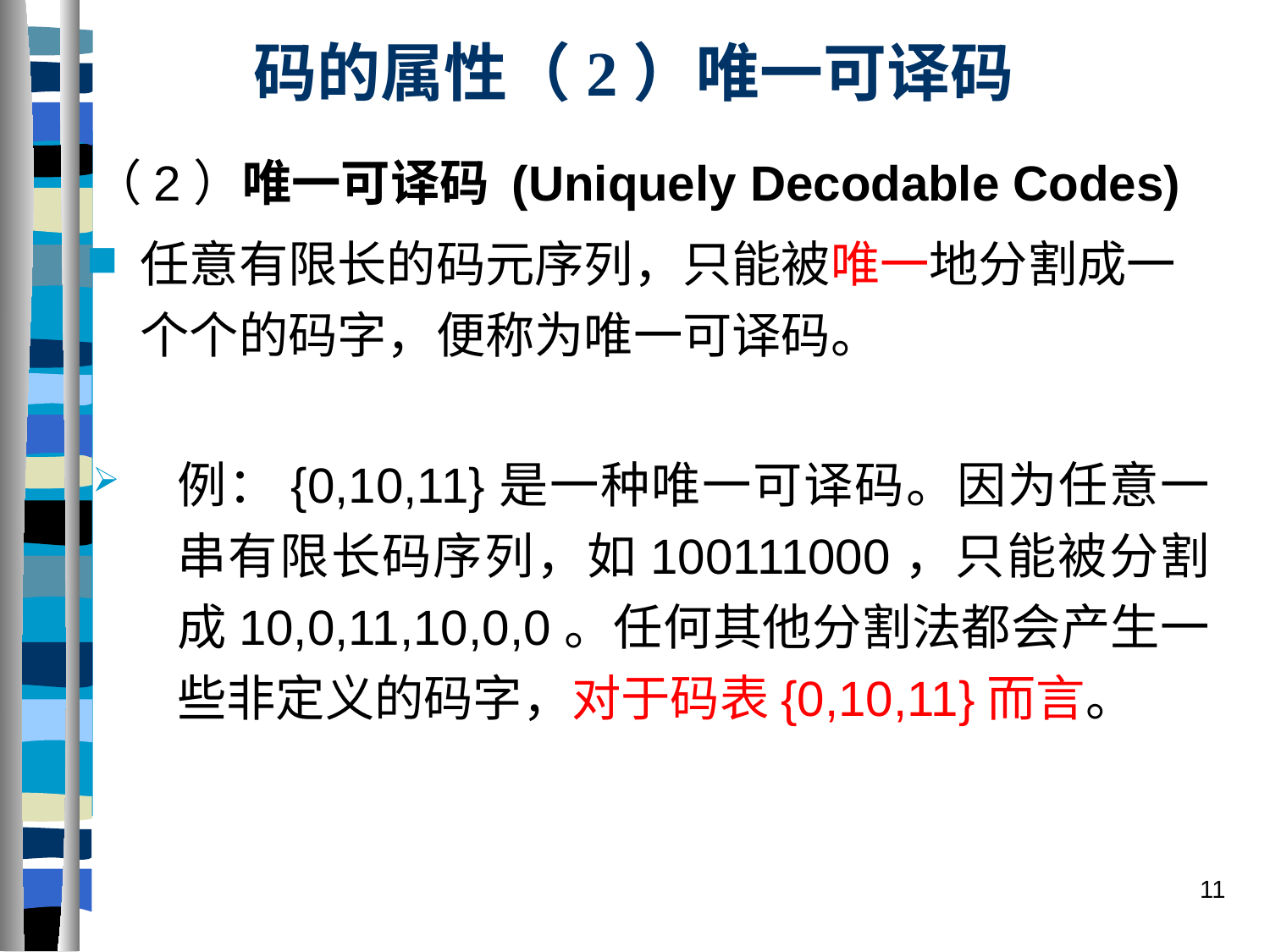

# 码的属性（2）唯一可译码
（2）唯一可译码 (Uniquely Decodable Codes)
任意有限长的码元序列，只能被唯一地分割成一个个的码字，便称为唯一可译码。

例：{0,10,11}是一种唯一可译码。因为任意一串有限长码序列，如100111000，只能被分割成10,0,11,10,0,0。任何其他分割法都会产生一些非定义的码字，对于码表{0,10,11}而言。
11